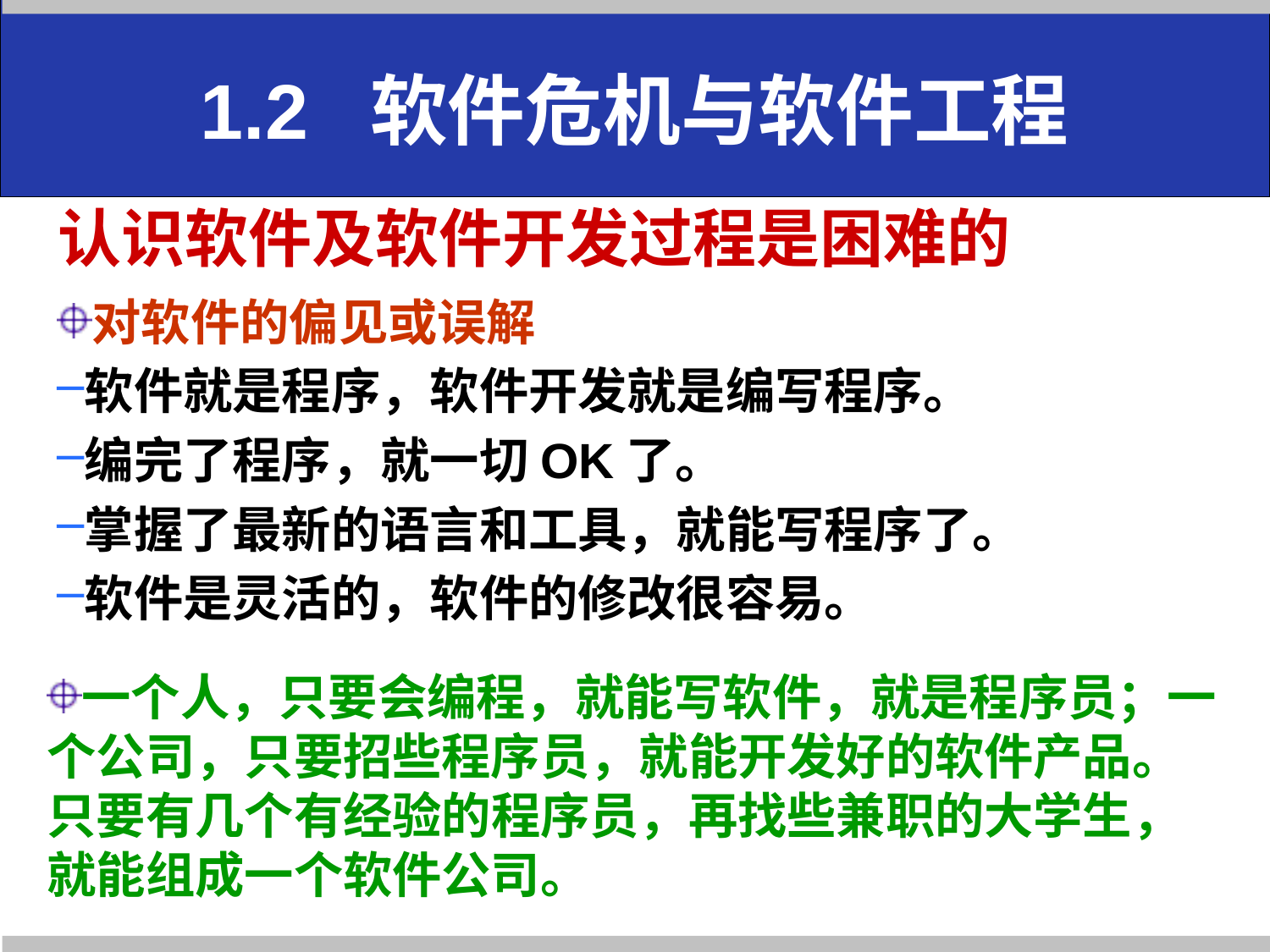

1.2  软件危机与软件工程
# 认识软件及软件开发过程是困难的
对软件的偏见或误解
软件就是程序，软件开发就是编写程序。
编完了程序，就一切OK了。
掌握了最新的语言和工具，就能写程序了。
软件是灵活的，软件的修改很容易。
一个人，只要会编程，就能写软件，就是程序员；一个公司，只要招些程序员，就能开发好的软件产品。只要有几个有经验的程序员，再找些兼职的大学生，就能组成一个软件公司。